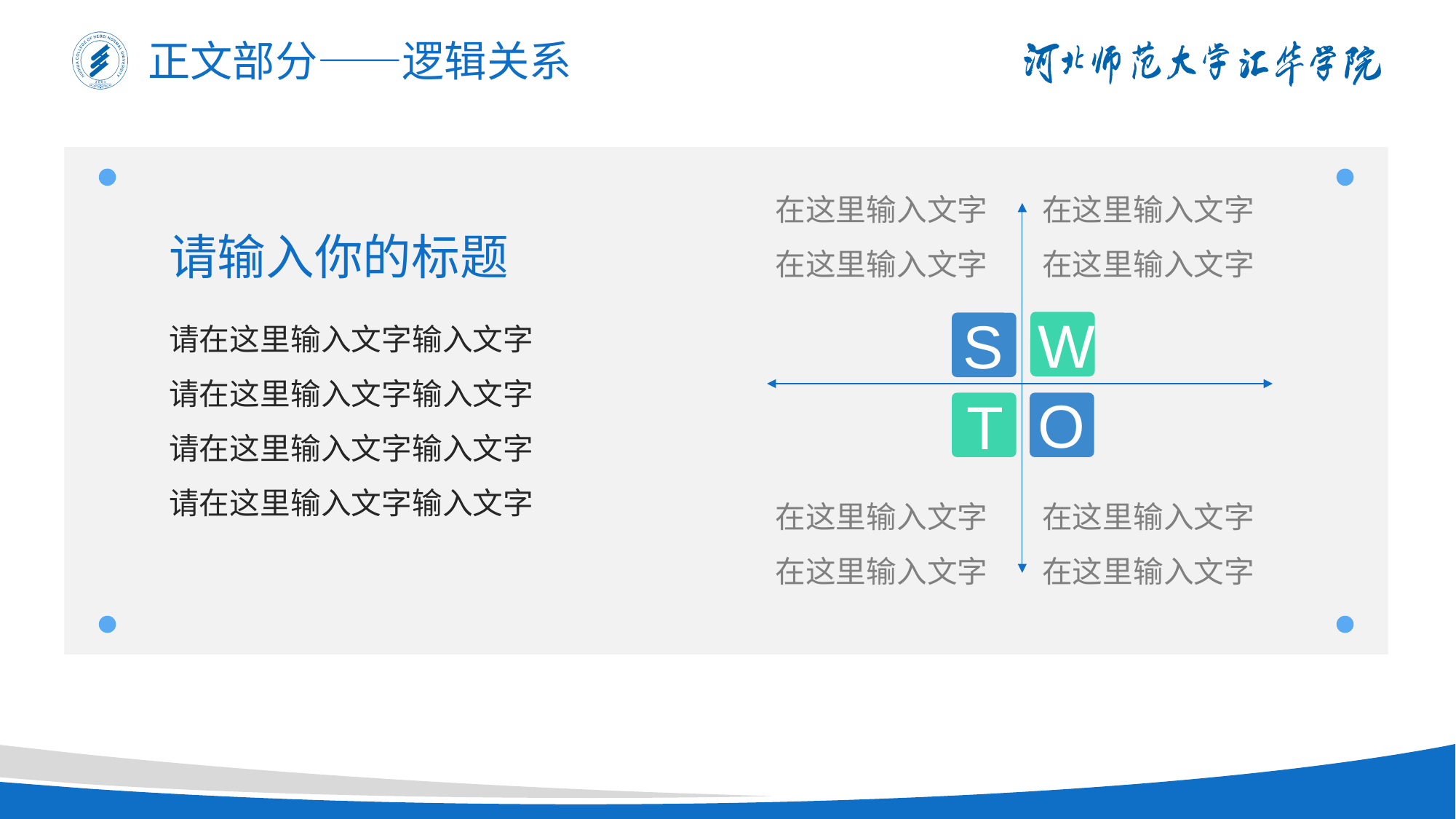

正文部分——逻辑关系

在这里输入文字
在这里输入文字
在这里输入文字
在这里输入文字
请输入你的标题
请在这里输入文字输入文字
请在这里输入文字输入文字
请在这里输入文字输入文字
请在这里输入文字输入文字
W

S

O

T

在这里输入文字
在这里输入文字
在这里输入文字
在这里输入文字